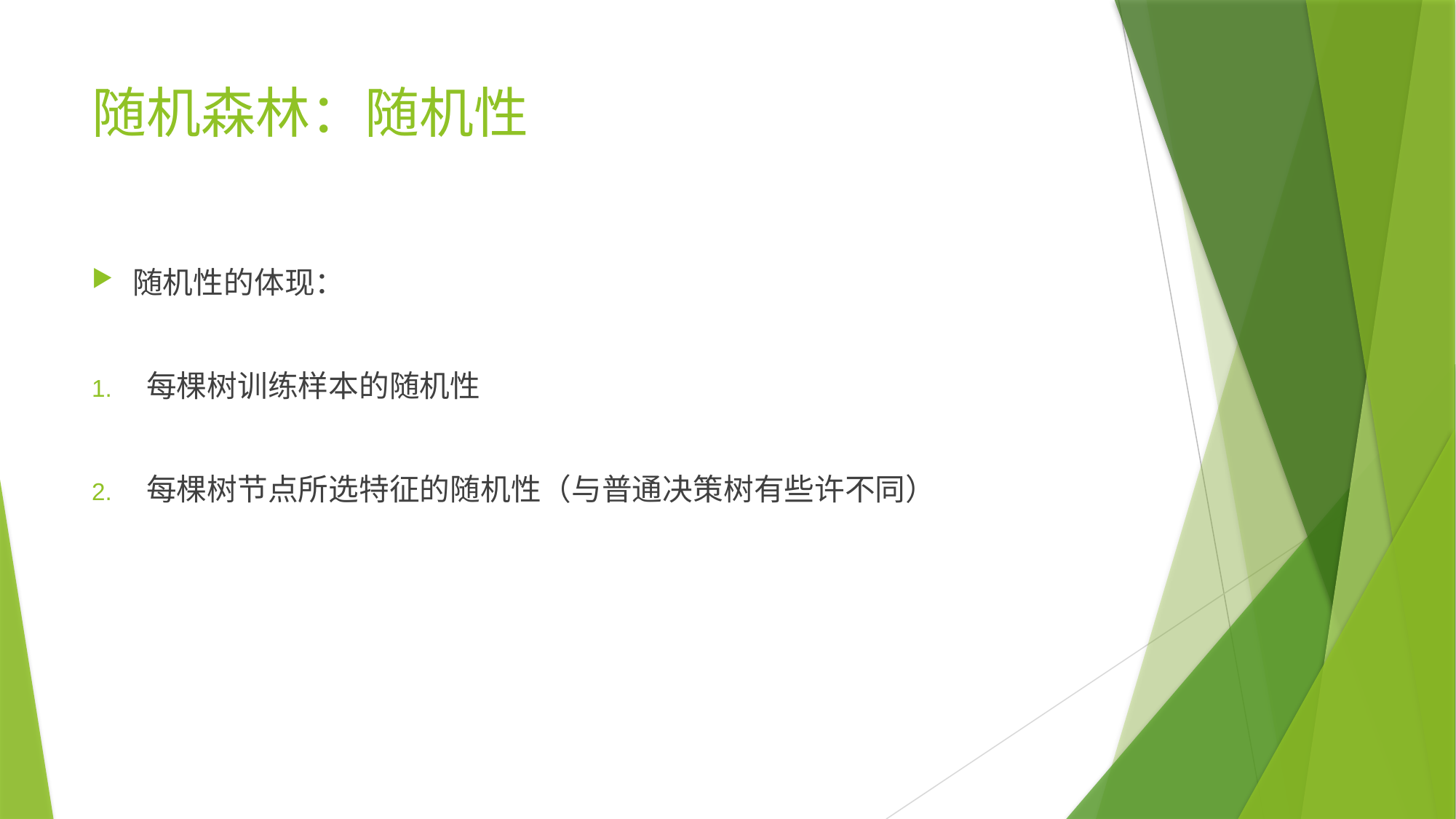

# 随机森林：随机性
随机性的体现：

每棵树训练样本的随机性

每棵树节点所选特征的随机性（与普通决策树有些许不同）